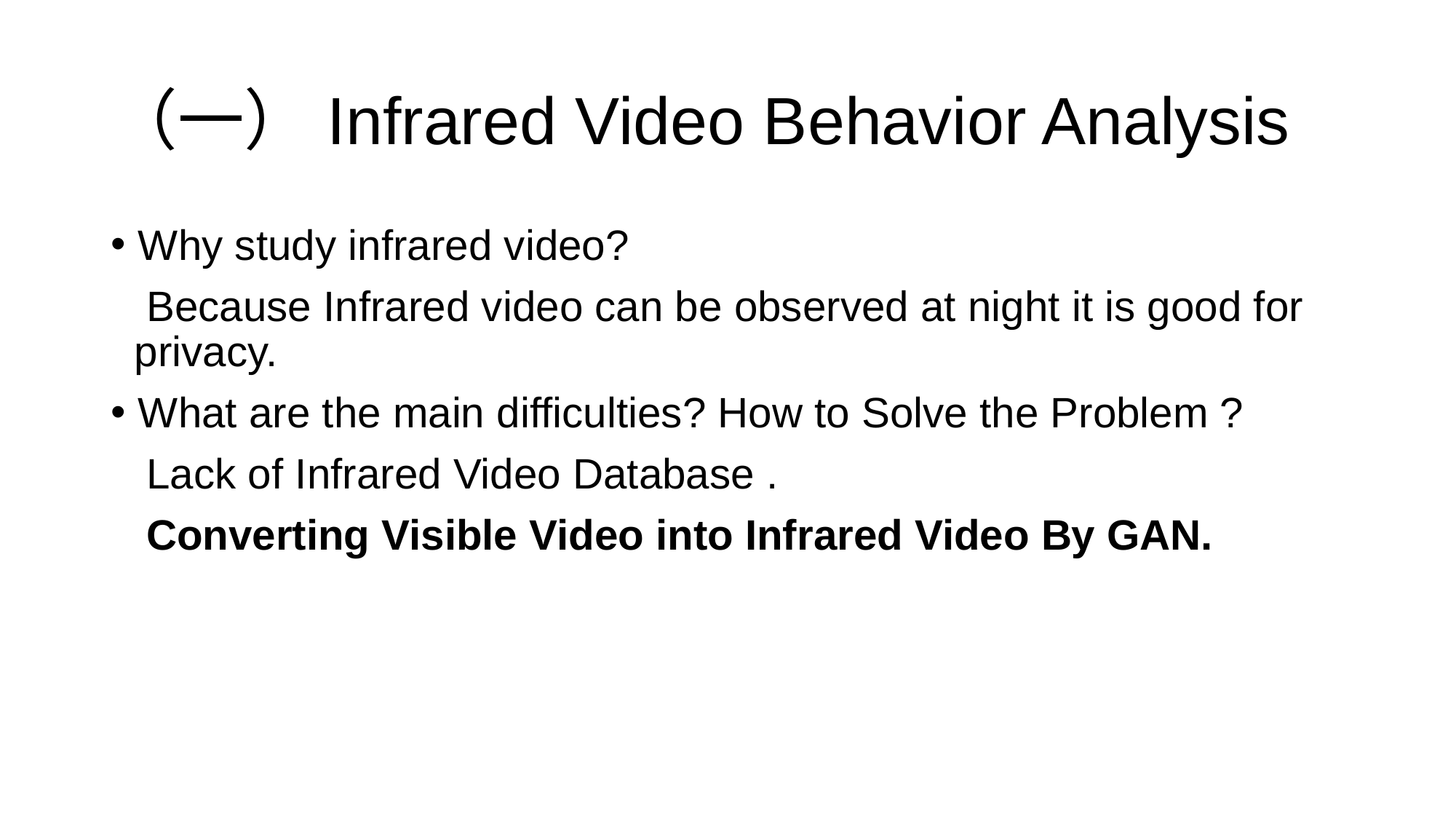

# （一）Infrared Video Behavior Analysis
Why study infrared video?
   Because Infrared video can be observed at night it is good for      privacy.
What are the main difficulties? How to Solve the Problem ?
   Lack of Infrared Video Database .
   Converting Visible Video into Infrared Video By GAN.